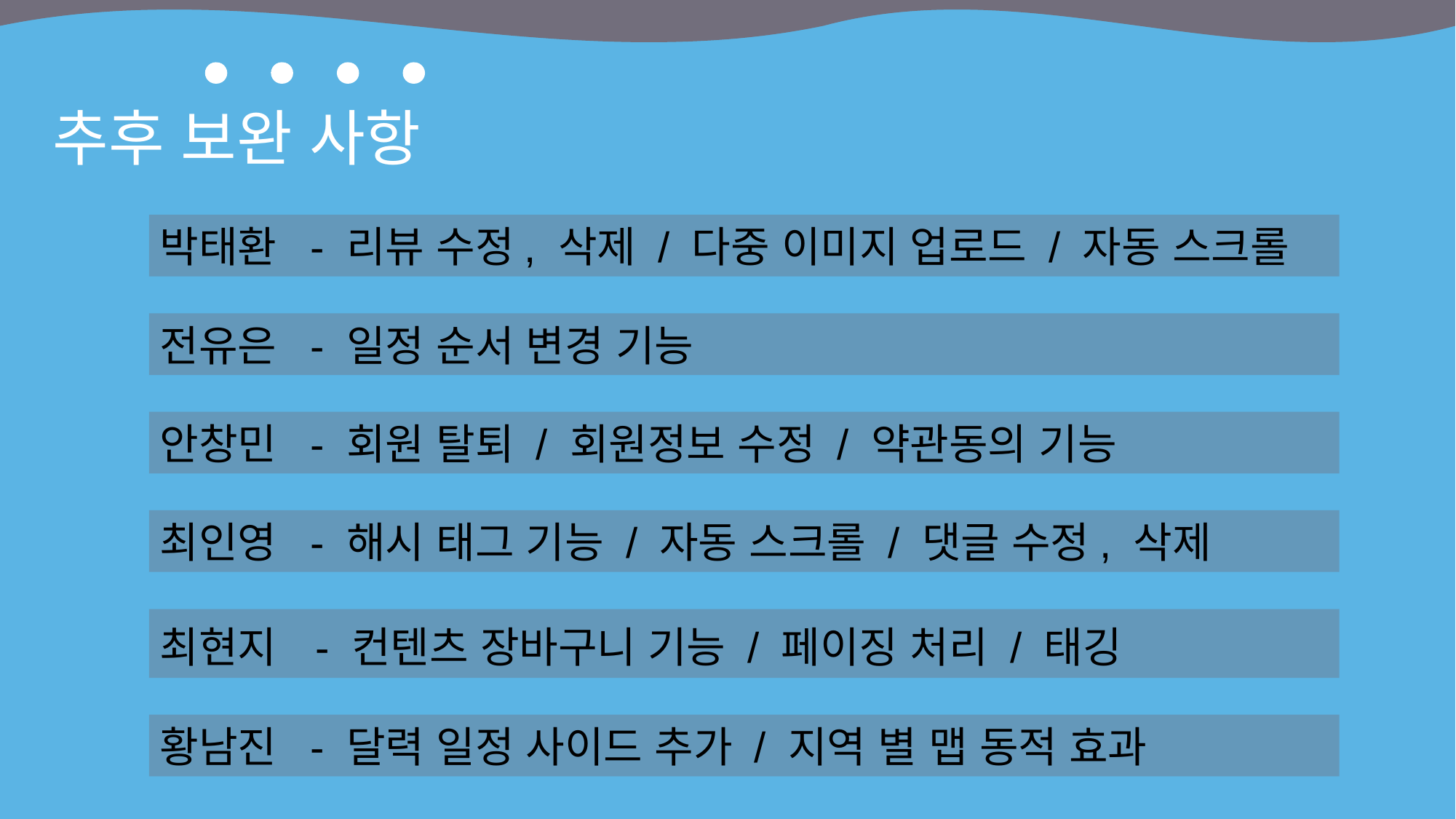

추후 보완 사항
박태환  - 리뷰 수정, 삭제 / 다중 이미지 업로드 / 자동 스크롤
전유은  - 일정 순서 변경 기능
안창민  - 회원 탈퇴 / 회원정보 수정 / 약관동의 기능
최인영  - 해시 태그 기능 / 자동 스크롤 / 댓글 수정, 삭제
최현지  - 컨텐츠 장바구니 기능 / 페이징 처리 / 태깅
황남진  - 달력 일정 사이드 추가 / 지역 별 맵 동적 효과